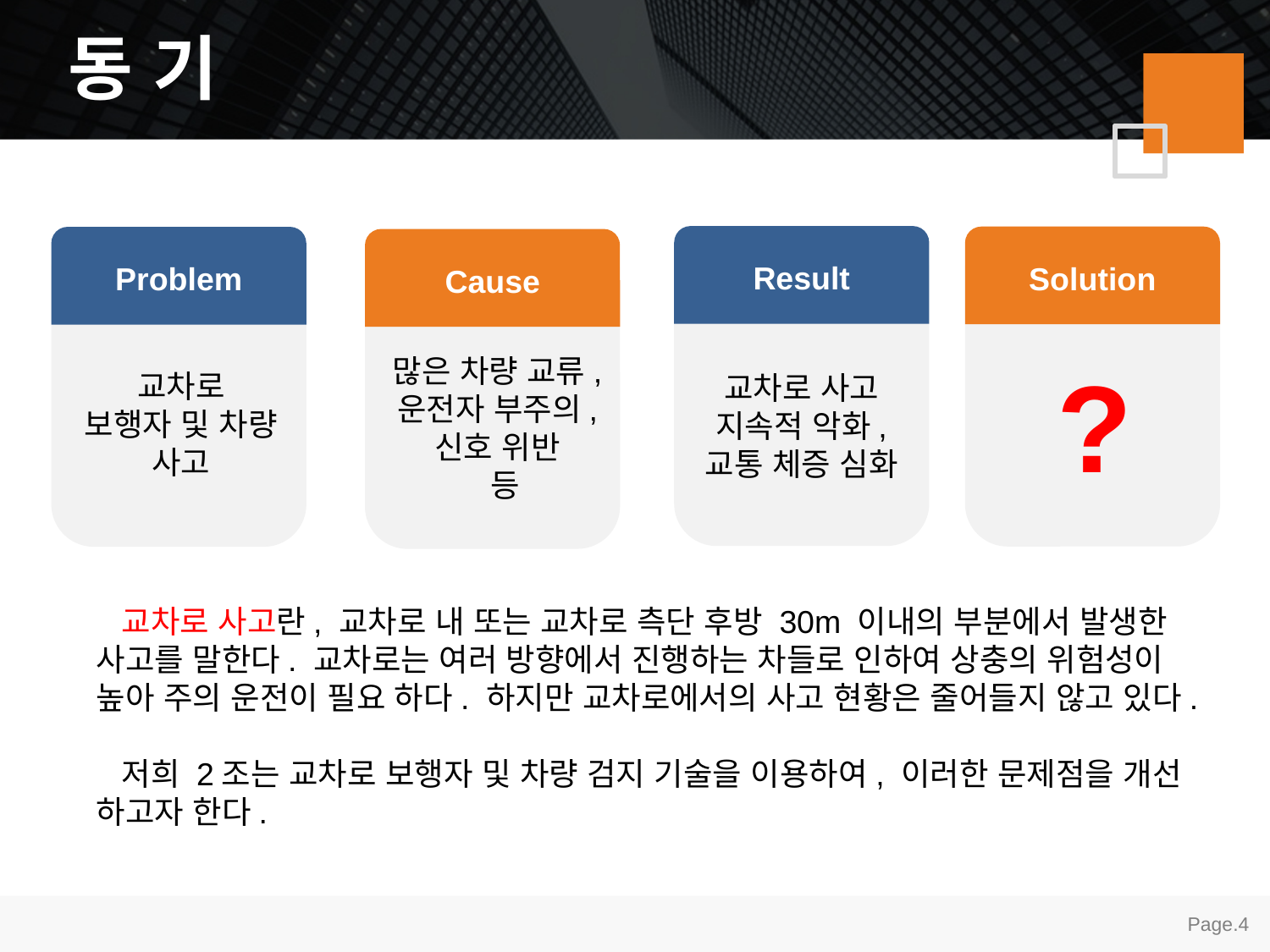

동 기

Result

Solution

Problem

Cause
?
많은 차량 교류, 운전자 부주의,
신호 위반
 등
일단 아무런
내용이나
채워
넣어보자
교차로
보행자 및 차량 사고
교차로 사고
지속적 악화,
교통 체증 심화
  교차로 사고란, 교차로 내 또는 교차로 측단 후방 30m 이내의 부분에서 발생한
사고를 말한다. 교차로는 여러 방향에서 진행하는 차들로 인하여 상충의 위험성이
높아 주의 운전이 필요 하다. 하지만 교차로에서의 사고 현황은 줄어들지 않고 있다.

  저희 2조는 교차로 보행자 및 차량 검지 기술을 이용하여, 이러한 문제점을 개선
하고자 한다.
Page.4